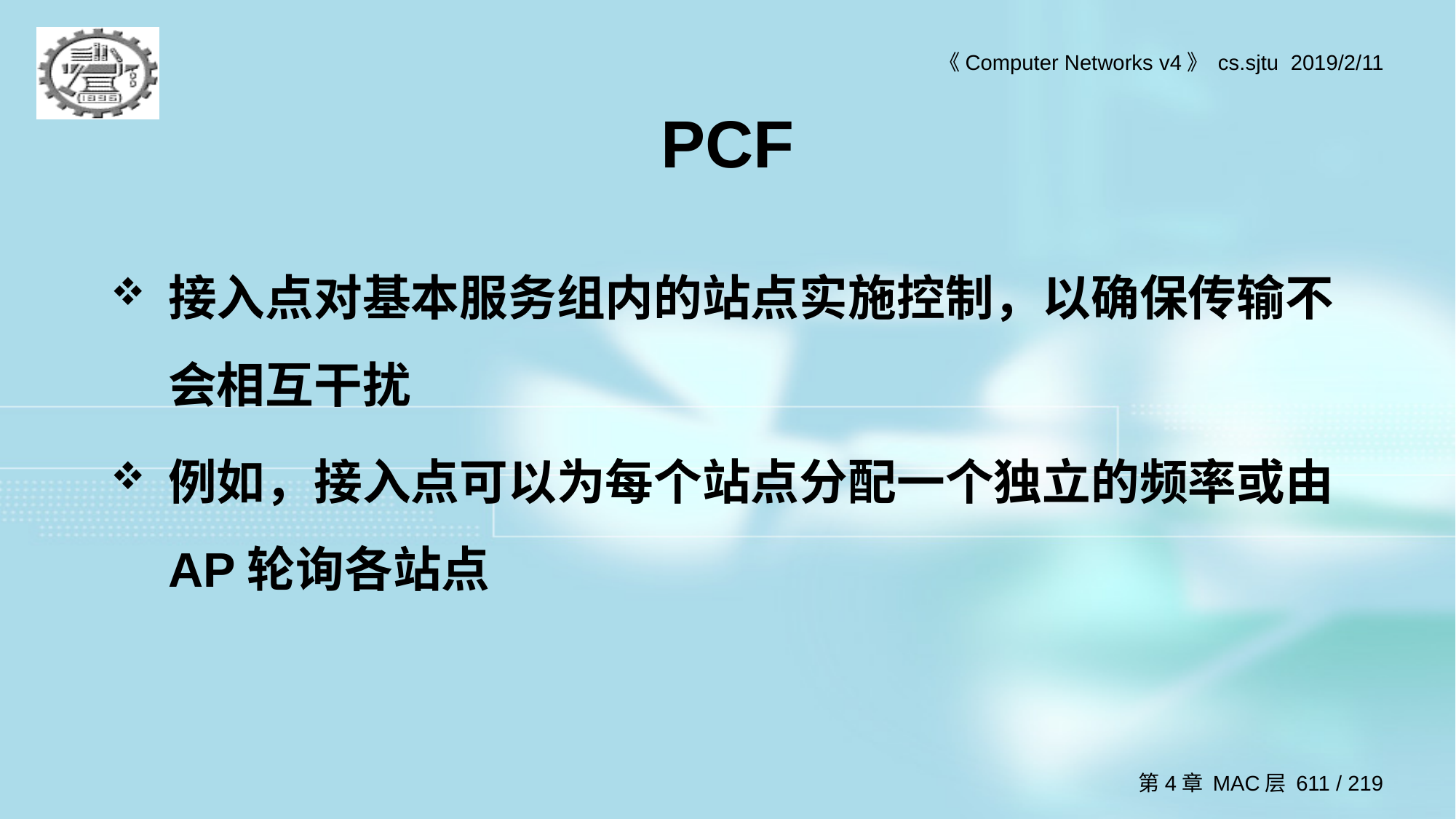

# PCF
接入点对基本服务组内的站点实施控制，以确保传输不会相互干扰
例如，接入点可以为每个站点分配一个独立的频率或由AP轮询各站点